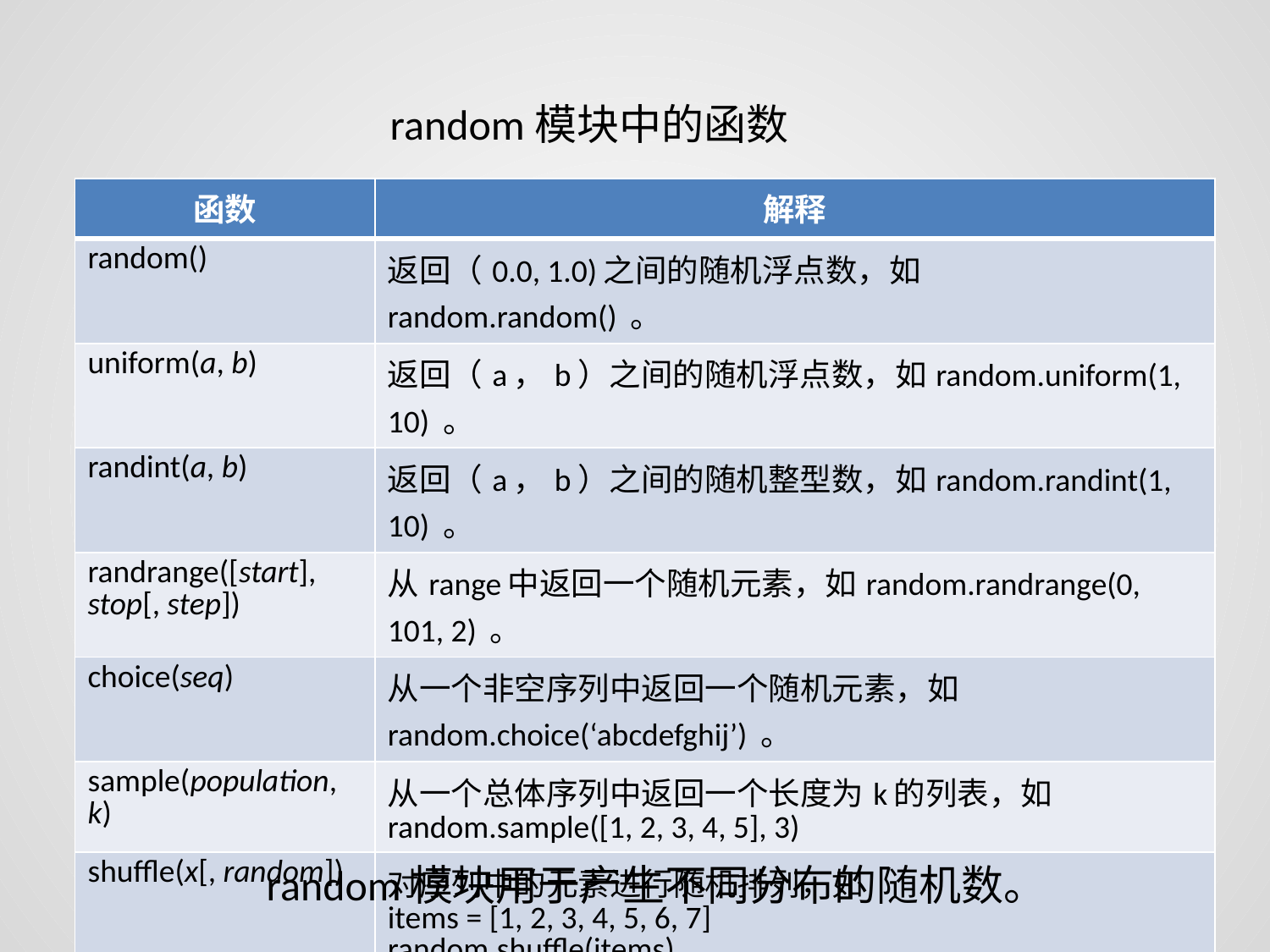

random模块中的函数
| 函数 | 解释 |
| --- | --- |
| random() | 返回（0.0, 1.0)之间的随机浮点数，如random.random() 。 |
| uniform(a, b) | 返回（a，b）之间的随机浮点数，如random.uniform(1, 10) 。 |
| randint(a, b) | 返回（a，b）之间的随机整型数，如random.randint(1, 10) 。 |
| randrange([start], stop[, step]) | 从range中返回一个随机元素，如random.randrange(0, 101, 2) 。 |
| choice(seq) | 从一个非空序列中返回一个随机元素，如random.choice(‘abcdefghij’) 。 |
| sample(population, k) | 从一个总体序列中返回一个长度为k的列表，如random.sample([1, 2, 3, 4, 5], 3) |
| shuffle(x[, random]) | 对序列中的元素进行随机排列，如 items = [1, 2, 3, 4, 5, 6, 7] random.shuffle(items) |
random模块用于产生不同分布的随机数。